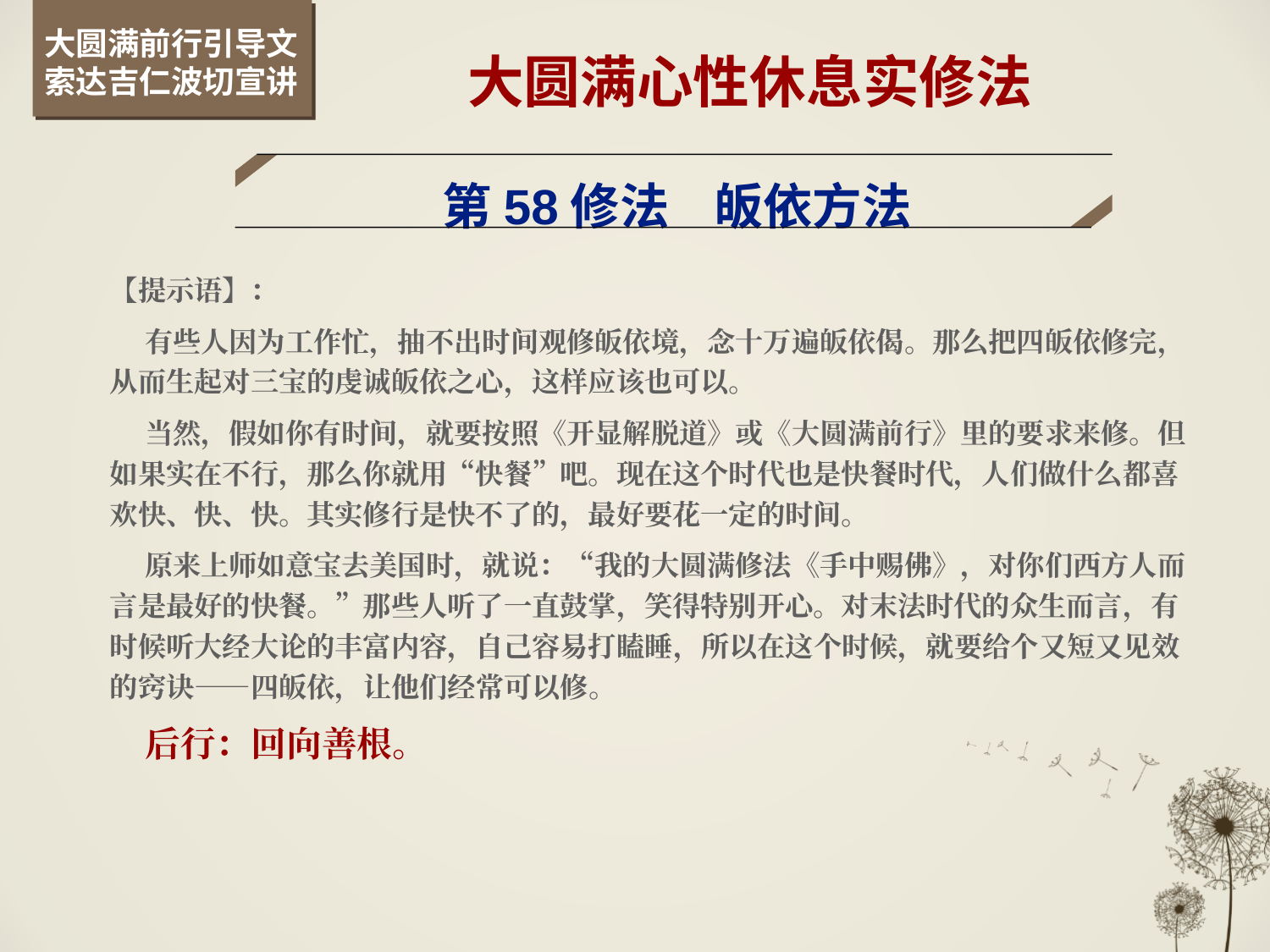

大圆满前行引导文
索达吉仁波切宣讲
大圆满心性休息实修法
第58修法    皈依方法

【提示语】：
    有些人因为工作忙，抽不出时间观修皈依境，念十万遍皈依偈。那么把四皈依修完，从而生起对三宝的虔诚皈依之心，这样应该也可以。
    当然，假如你有时间，就要按照《开显解脱道》或《大圆满前行》里的要求来修。但如果实在不行，那么你就用“快餐”吧。现在这个时代也是快餐时代，人们做什么都喜欢快、快、快。其实修行是快不了的，最好要花一定的时间。
    原来上师如意宝去美国时，就说：“我的大圆满修法《手中赐佛》，对你们西方人而言是最好的快餐。”那些人听了一直鼓掌，笑得特别开心。对末法时代的众生而言，有时候听大经大论的丰富内容，自己容易打瞌睡，所以在这个时候，就要给个又短又见效的窍诀——四皈依，让他们经常可以修。
   后行：回向善根。